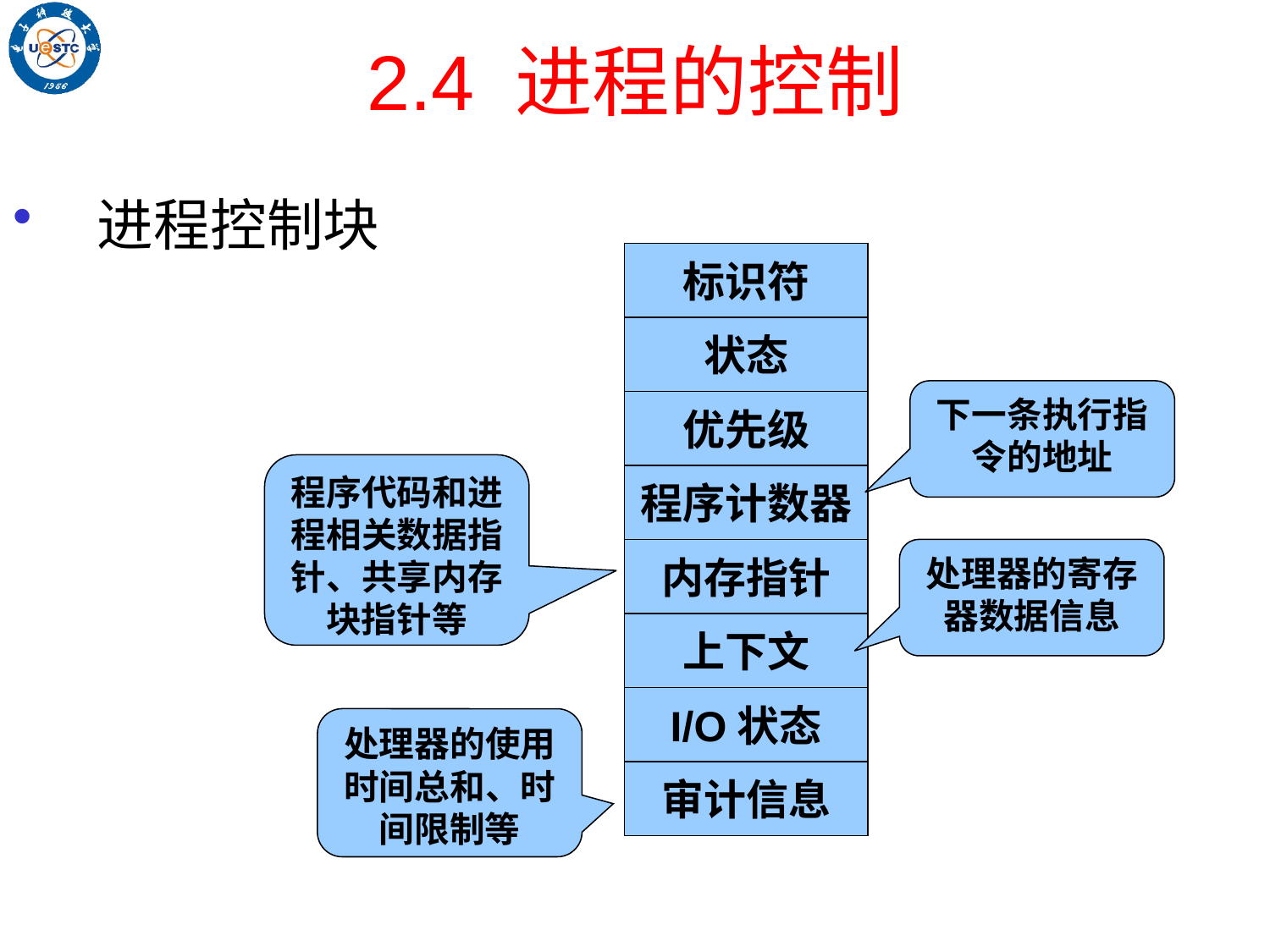

# 2.4 进程的控制
进程控制块
标识符
状态
优先级
程序计数器
内存指针
上下文
I/O状态
审计信息
下一条执行指令的地址
程序代码和进程相关数据指针、共享内存块指针等
处理器的寄存器数据信息
处理器的使用时间总和、时间限制等